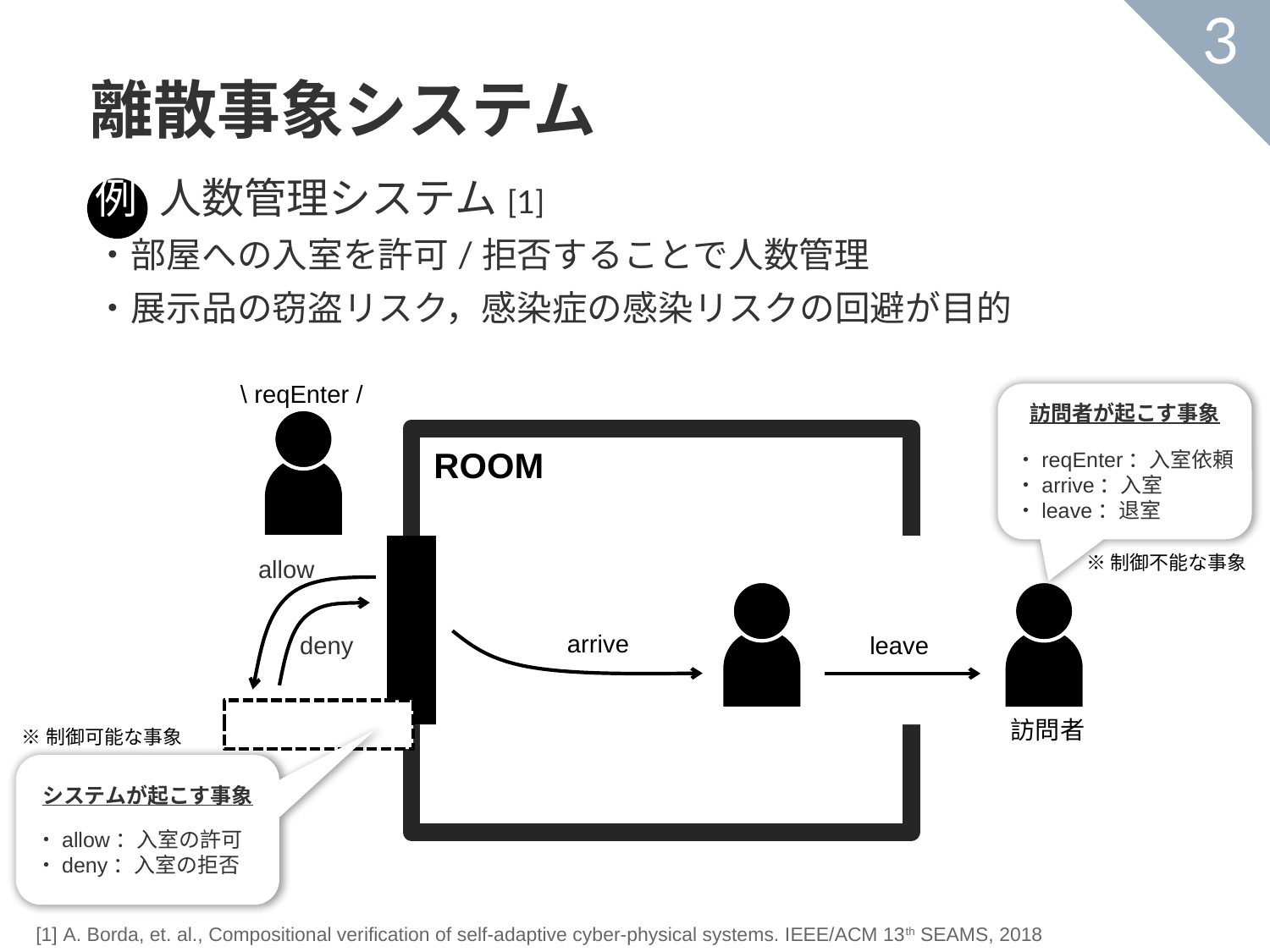

離散事象システム
3

例  人数管理システム[1]
・部屋への入室を許可/拒否することで人数管理
・展示品の窃盗リスク，感染症の感染リスクの回避が目的

\ reqEnter /
訪問者が起こす事象

・reqEnter：入室依頼
・arrive：入室
・leave：退室

ROOM

※制御不能な事象
allow

arrive
deny
leave

訪問者
※制御可能な事象
システムが起こす事象

・allow：入室の許可
・deny：入室の拒否
[1] A. Borda, et. al., Compositional verification of self-adaptive cyber-physical systems. IEEE/ACM 13th SEAMS, 2018